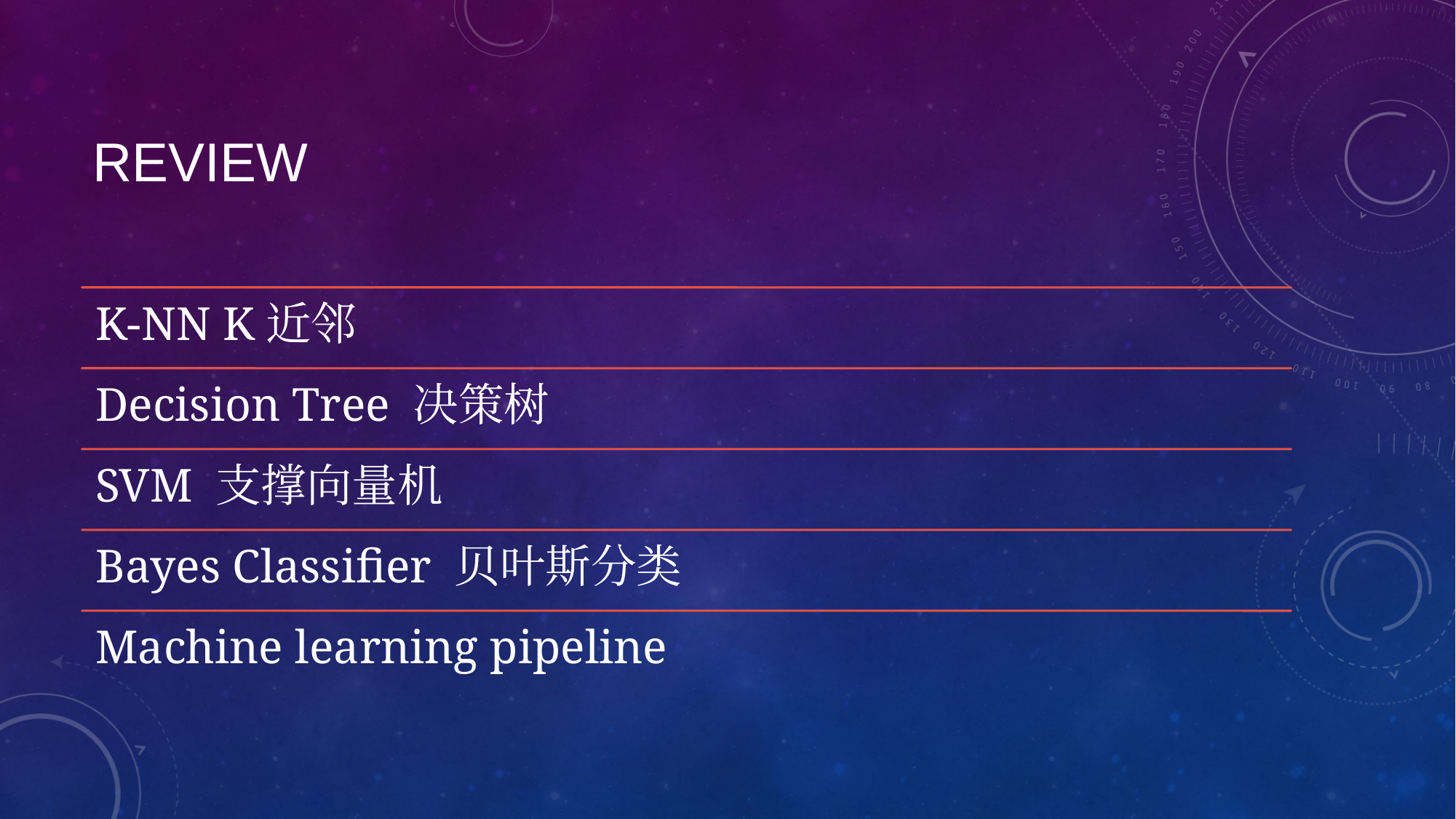

# review
K-NN K近邻
Decision Tree 决策树
SVM 支撑向量机
Bayes Classifier 贝叶斯分类
Machine learning pipeline